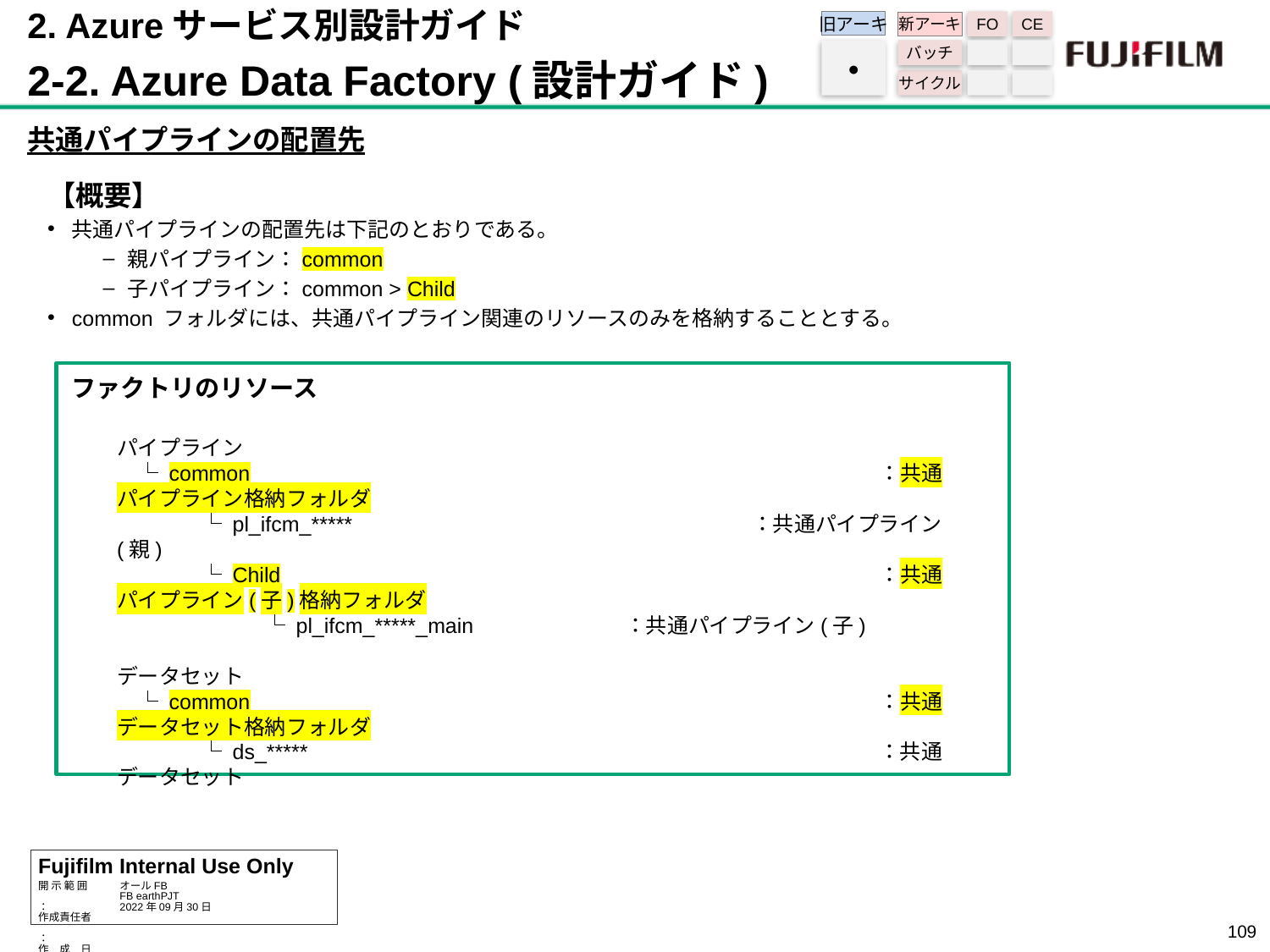

2. Azureサービス別設計ガイド
2-2. Azure Data Factory (設計ガイド)
旧アーキ
FO
CE
新アーキ
バッチ

サイクル

●
共通パイプラインの配置先
【概要】
共通パイプラインの配置先は下記のとおりである。
親パイプライン：common
子パイプライン：common > Child
common フォルダには、共通パイプライン関連のリソースのみを格納することとする。

ファクトリのリソース
パイプライン
　└ common					：共通パイプライン格納フォルダ
　　　　└ pl_ifcm_*****				：共通パイプライン(親)
　　　　└ Child					：共通パイプライン(子)格納フォルダ
　　　　　　　└ pl_ifcm_*****_main		：共通パイプライン(子)

データセット
　└ common					：共通データセット格納フォルダ
　　　　└ ds_*****					：共通データセット
109